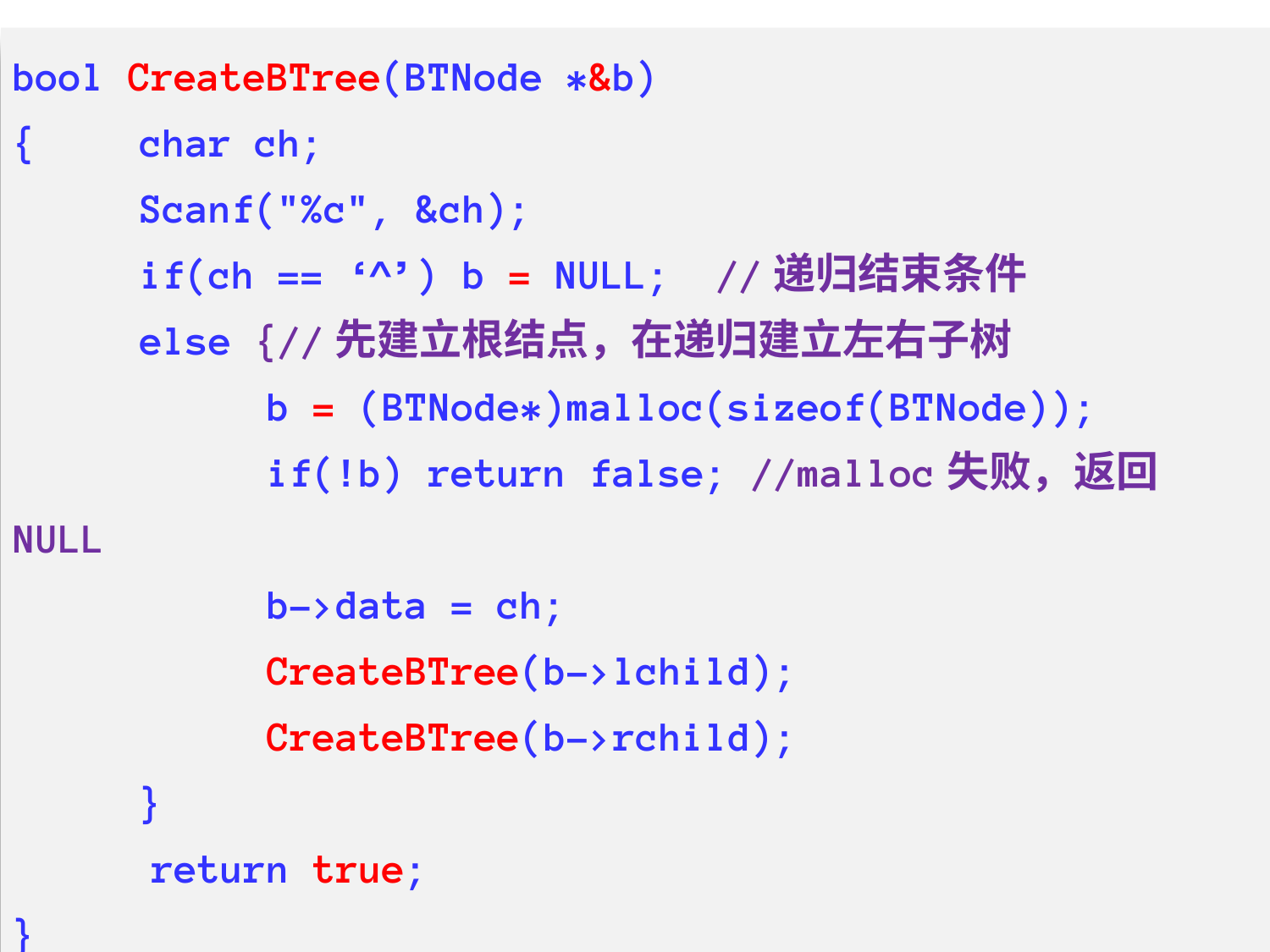

bool CreateBTree(BTNode *&b)
{	char ch;
	Scanf("%c", &ch);
 	if(ch == ‘^’) b = NULL;  //递归结束条件
   	else {//先建立根结点，在递归建立左右子树
		b = (BTNode*)malloc(sizeof(BTNode)); 			if(!b) return false; //malloc失败，返回NULL
		b->data = ch;
		CreateBTree(b->lchild);
		CreateBTree(b->rchild);
	}
      return true;
}